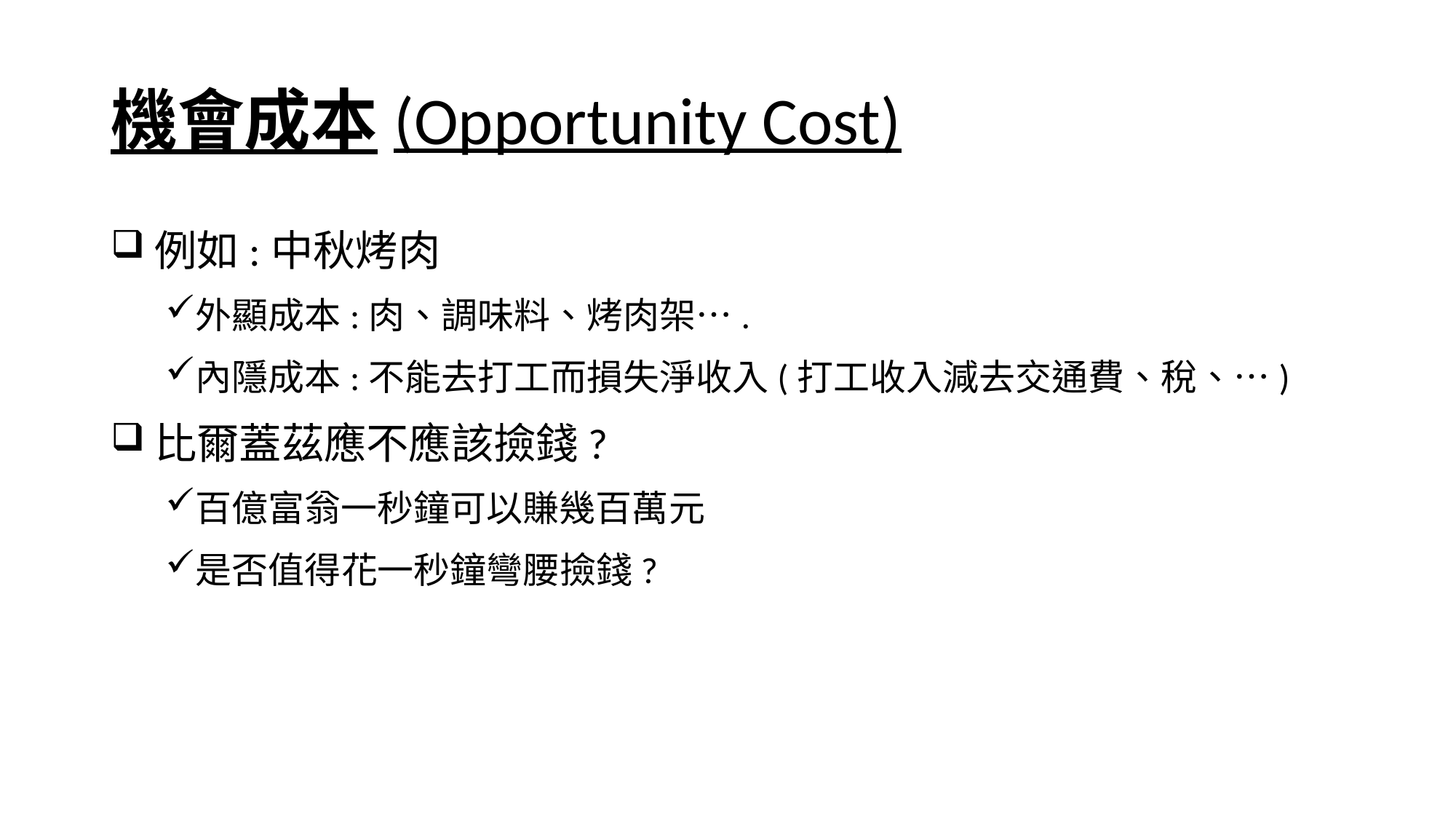

# 機會成本(Opportunity Cost)
例如:中秋烤肉
外顯成本:肉、調味料、烤肉架….
內隱成本:不能去打工而損失淨收入(打工收入減去交通費、稅、…)
比爾蓋茲應不應該撿錢?
百億富翁一秒鐘可以賺幾百萬元
是否值得花一秒鐘彎腰撿錢?